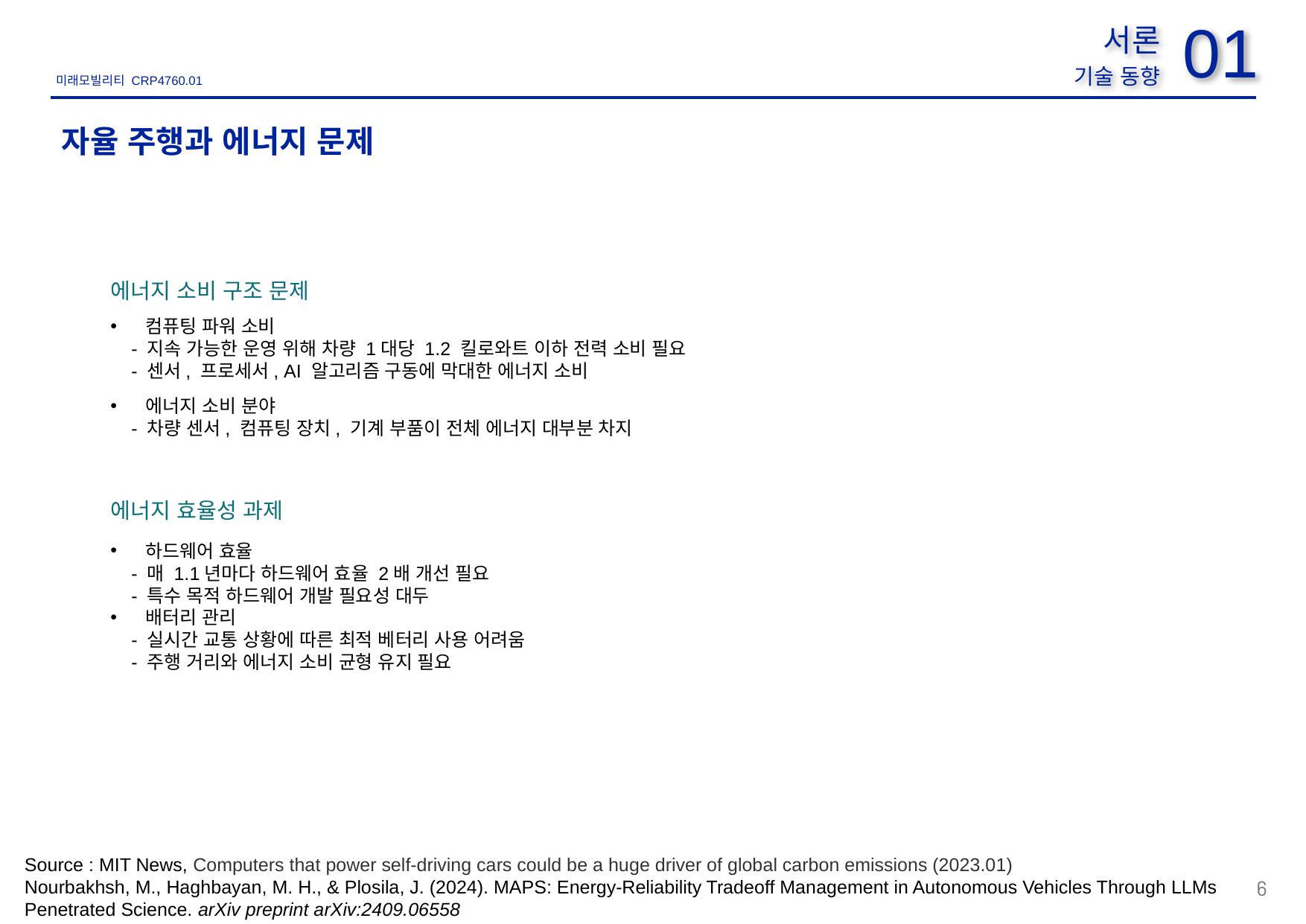

사진 대상지가 아닌 검토범위가 들어간 사진으로 교체
01
서론
기술 동향
자율 주행과 에너지 문제
에너지 소비 구조 문제
컴퓨팅 파워 소비
    - 지속 가능한 운영 위해 차량 1대당 1.2 킬로와트 이하 전력 소비 필요
    - 센서, 프로세서, AI 알고리즘 구동에 막대한 에너지 소비
에너지 소비 분야
    - 차량 센서, 컴퓨팅 장치, 기계 부품이 전체 에너지 대부분 차지
에너지 효율성 과제
하드웨어 효율
    - 매 1.1년마다 하드웨어 효율 2배 개선 필요
    - 특수 목적 하드웨어 개발 필요성 대두
배터리 관리
    - 실시간 교통 상황에 따른 최적 베터리 사용 어려움
    - 주행 거리와 에너지 소비 균형 유지 필요
Source : MIT News, Computers that power self-driving cars could be a huge driver of global carbon emissions (2023.01)
Nourbakhsh, M., Haghbayan, M. H., & Plosila, J. (2024). MAPS: Energy-Reliability Tradeoff Management in Autonomous Vehicles Through LLMs Penetrated Science. arXiv preprint arXiv:2409.06558

6